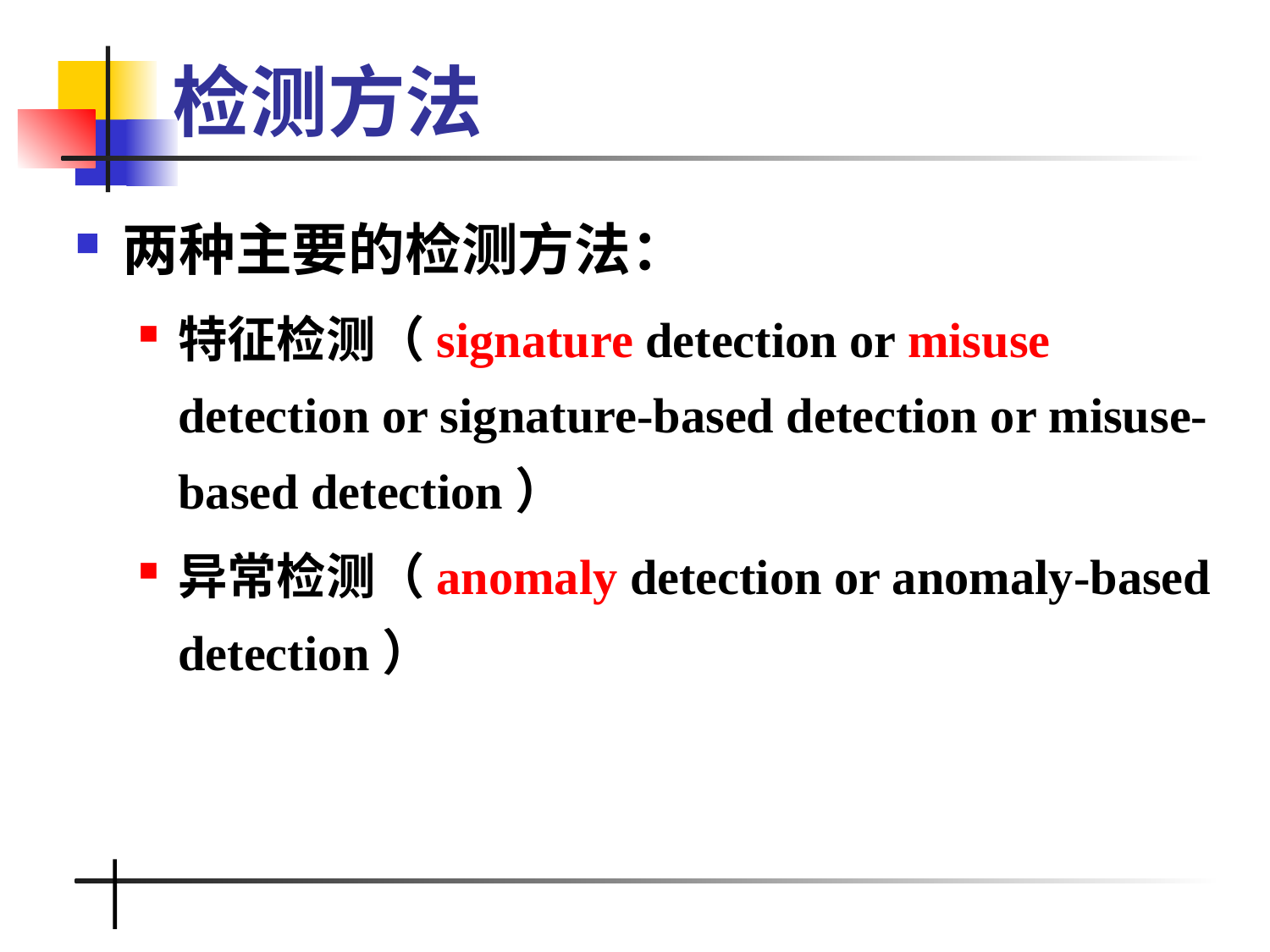

# 检测方法
两种主要的检测方法：
特征检测（signature detection or misuse detection or signature-based detection or misuse-based detection）
异常检测（anomaly detection or anomaly-based detection）